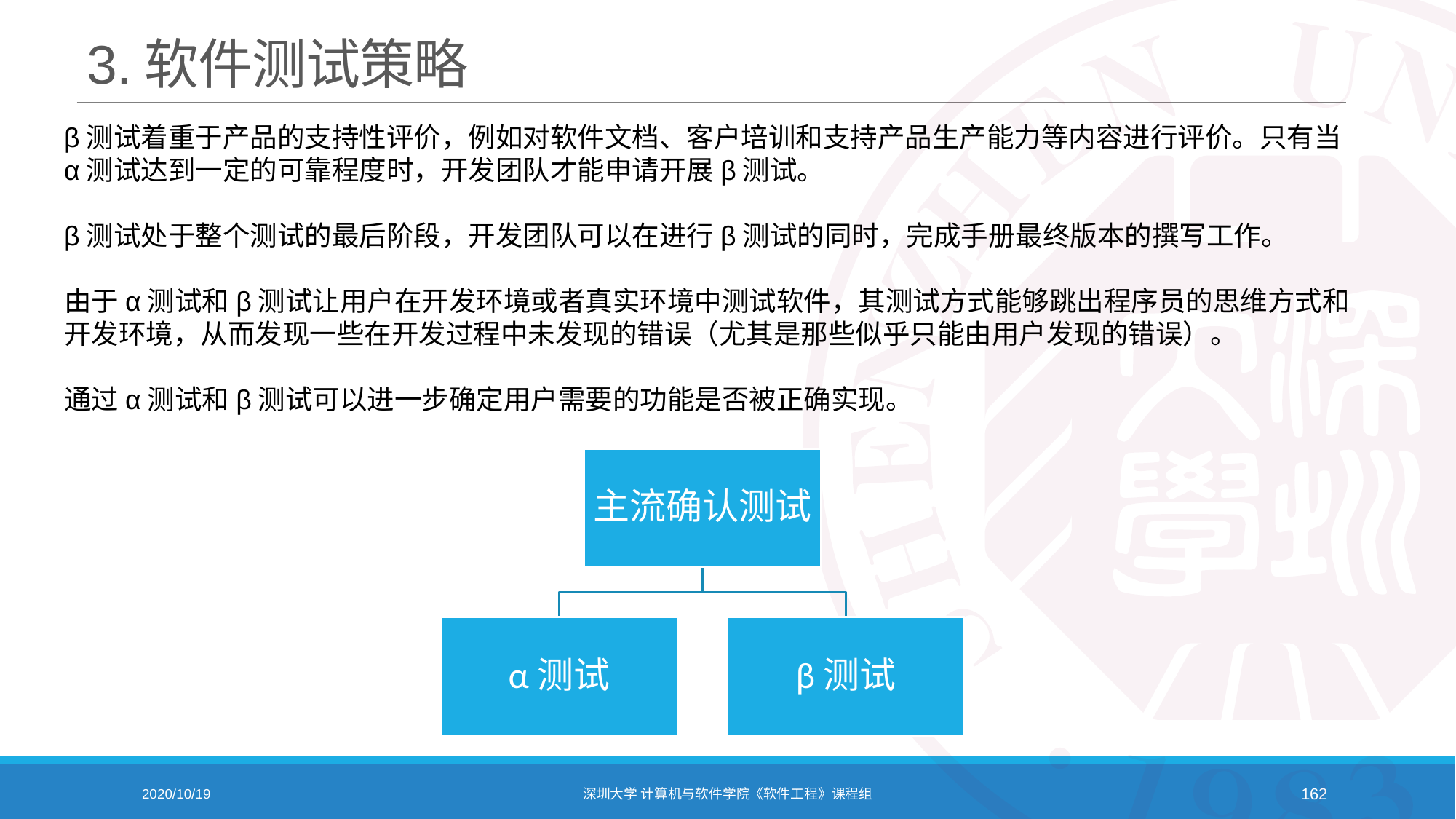

# 3.软件测试策略
β测试着重于产品的支持性评价，例如对软件文档、客户培训和支持产品生产能力等内容进行评价。只有当α测试达到一定的可靠程度时，开发团队才能申请开展β测试。

β测试处于整个测试的最后阶段，开发团队可以在进行β测试的同时，完成手册最终版本的撰写工作。

由于α测试和β测试让用户在开发环境或者真实环境中测试软件，其测试方式能够跳出程序员的思维方式和开发环境，从而发现一些在开发过程中未发现的错误（尤其是那些似乎只能由用户发现的错误）。

通过α测试和β测试可以进一步确定用户需要的功能是否被正确实现。
主流确认测试
α测试
β测试
2020/10/19
深圳大学 计算机与软件学院《软件工程》课程组
162